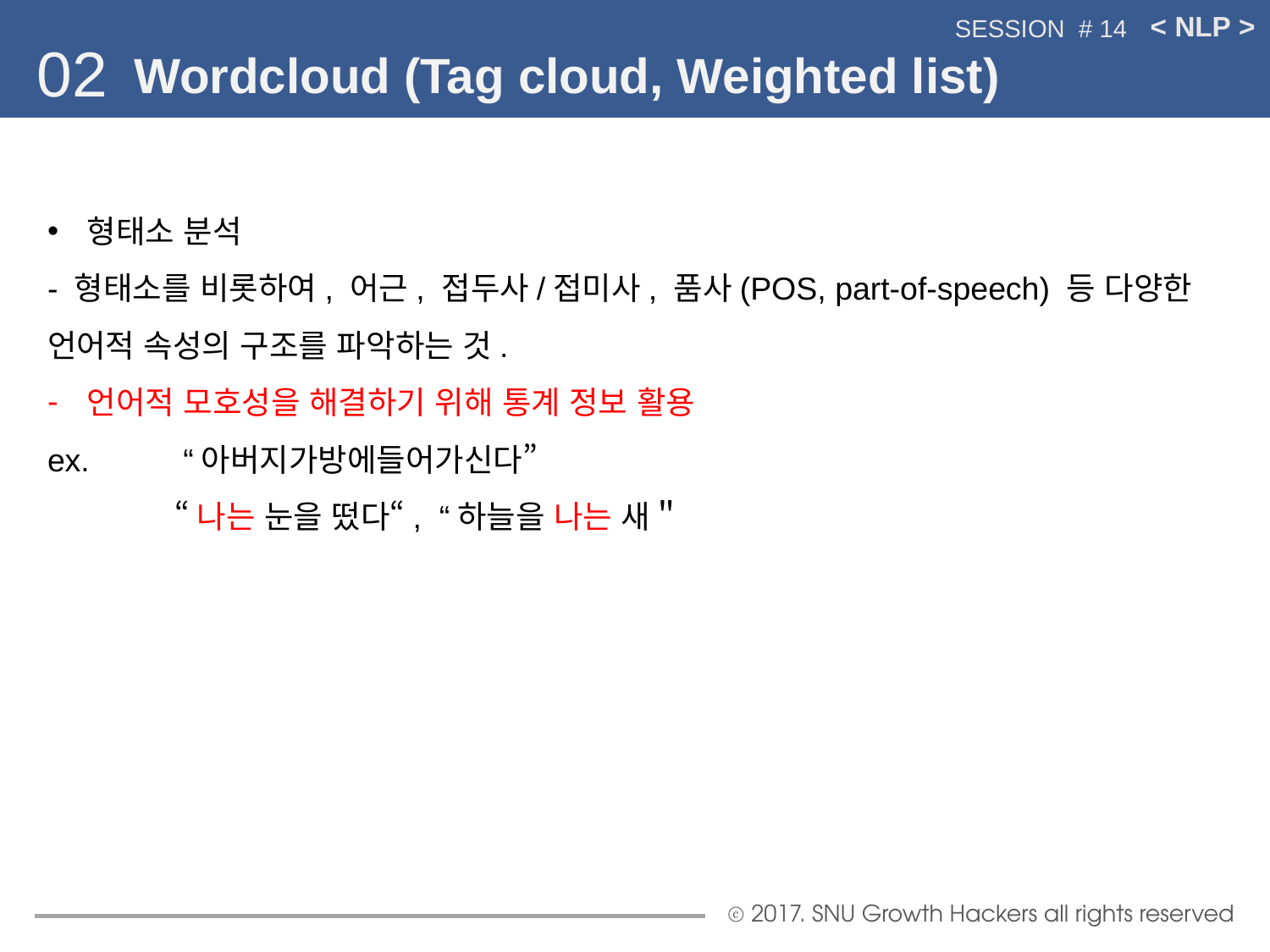

< NLP >
SESSION  # 14
02
Wordcloud (Tag cloud, Weighted list)
형태소 분석
- 형태소를 비롯하여, 어근, 접두사/접미사, 품사(POS, part-of-speech) 등 다양한 언어적 속성의 구조를 파악하는 것.
언어적 모호성을 해결하기 위해 통계 정보 활용
ex.	 “아버지가방에들어가신다”
	“나는 눈을 떴다“,  “하늘을 나는 새＂
ⓒ 2017. SNU Growth Hackers all rights reserved